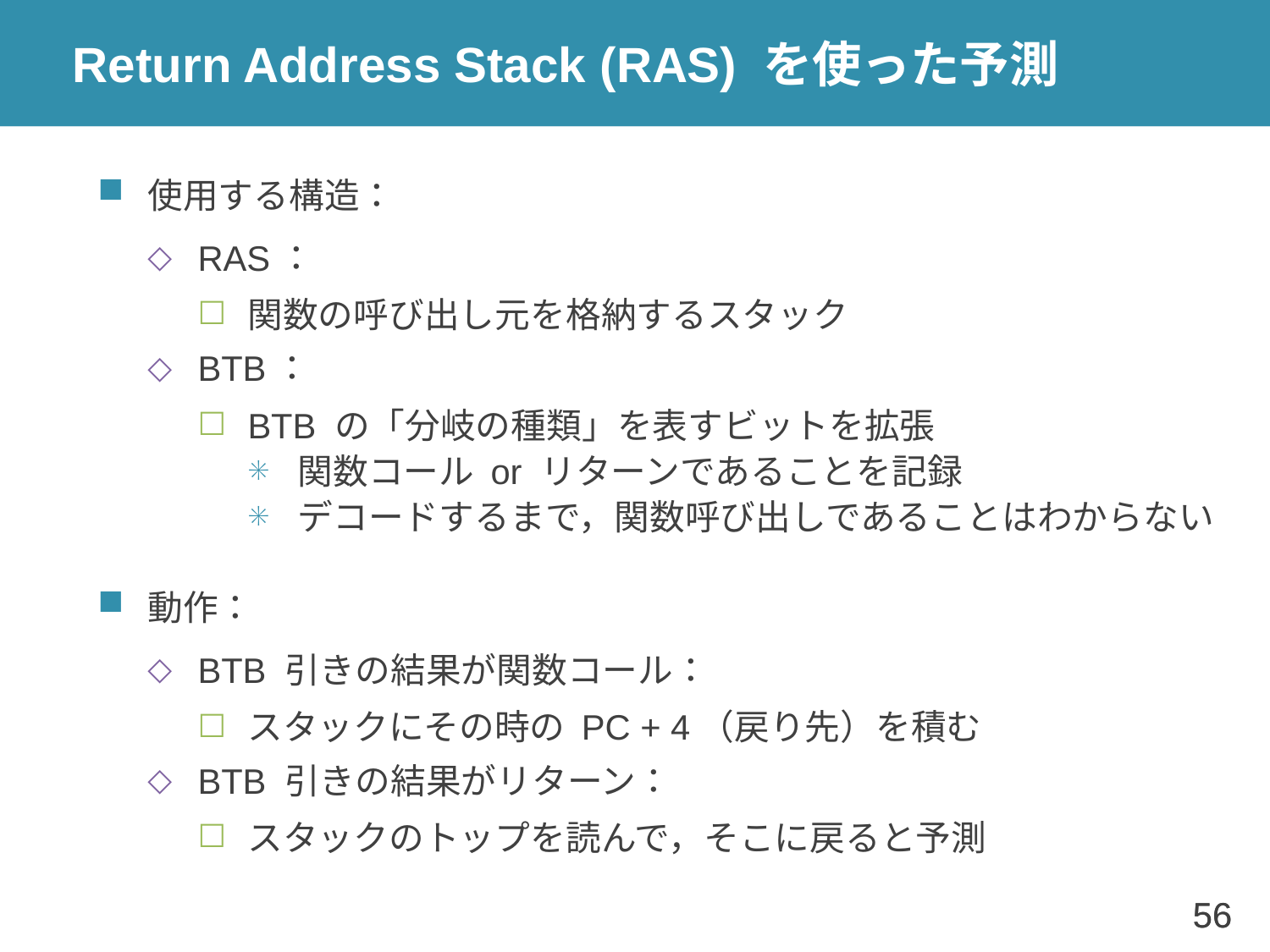

# Return Address Stack (RAS) を使った予測
使用する構造：
RAS：
関数の呼び出し元を格納するスタック
BTB：
BTB の「分岐の種類」を表すビットを拡張
関数コール or リターンであることを記録
デコードするまで，関数呼び出しであることはわからない
動作：
BTB 引きの結果が関数コール：
スタックにその時の PC + 4（戻り先）を積む
BTB 引きの結果がリターン：
スタックのトップを読んで，そこに戻ると予測